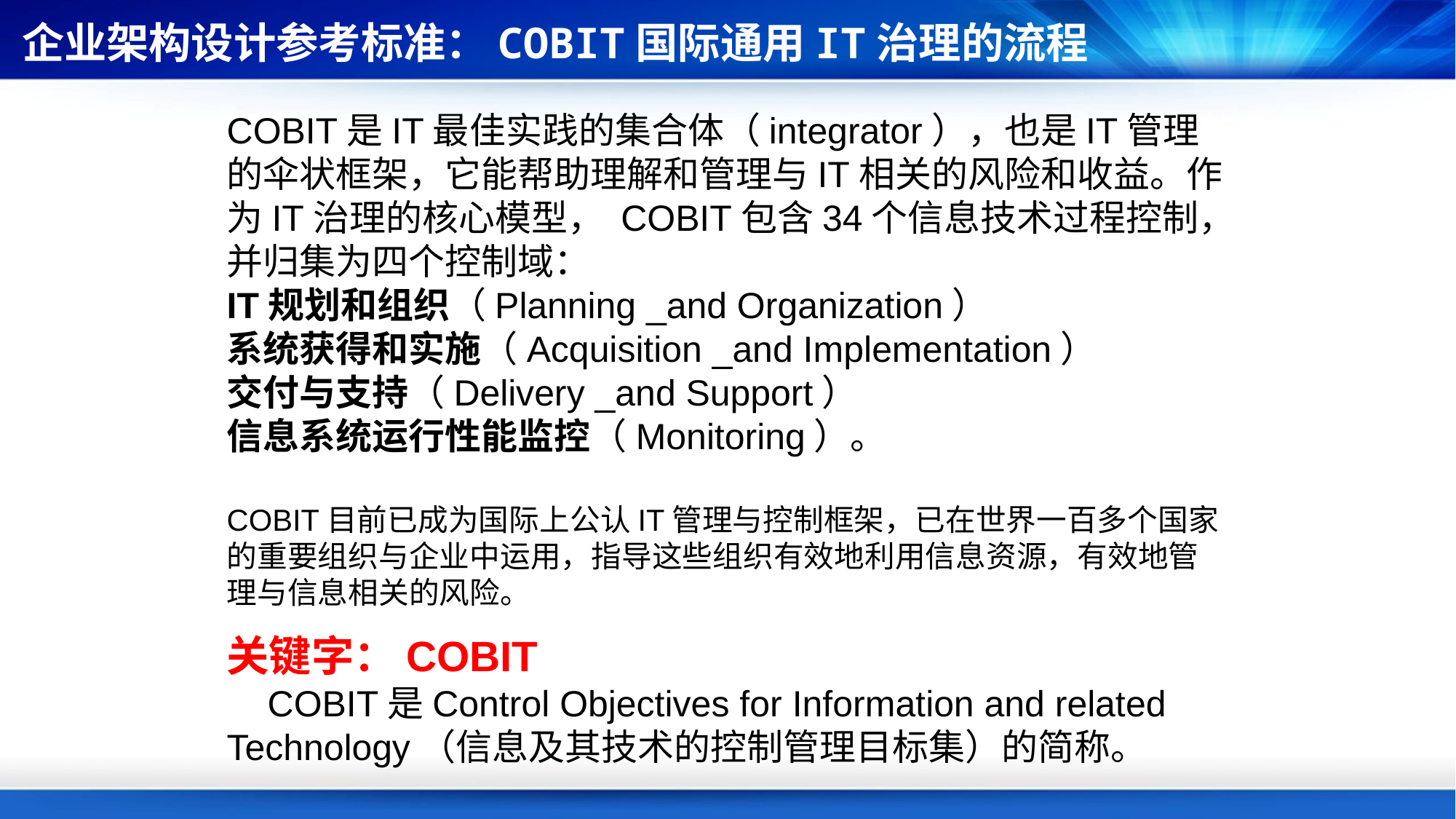

企业架构设计参考标准：COBIT国际通用IT治理的流程
COBIT是IT最佳实践的集合体（integrator），也是IT管理的伞状框架，它能帮助理解和管理与IT相关的风险和收益。作为IT治理的核心模型， COBIT包含34个信息技术过程控制，并归集为四个控制域：
IT规划和组织（Planning _and Organization）
系统获得和实施（Acquisition _and Implementation）
交付与支持（Delivery _and Support）
信息系统运行性能监控（Monitoring）。

COBIT目前已成为国际上公认IT管理与控制框架，已在世界一百多个国家的重要组织与企业中运用，指导这些组织有效地利用信息资源，有效地管理与信息相关的风险。

关键字：COBIT
    COBIT是Control Objectives for Information and related Technology（信息及其技术的控制管理目标集）的简称。